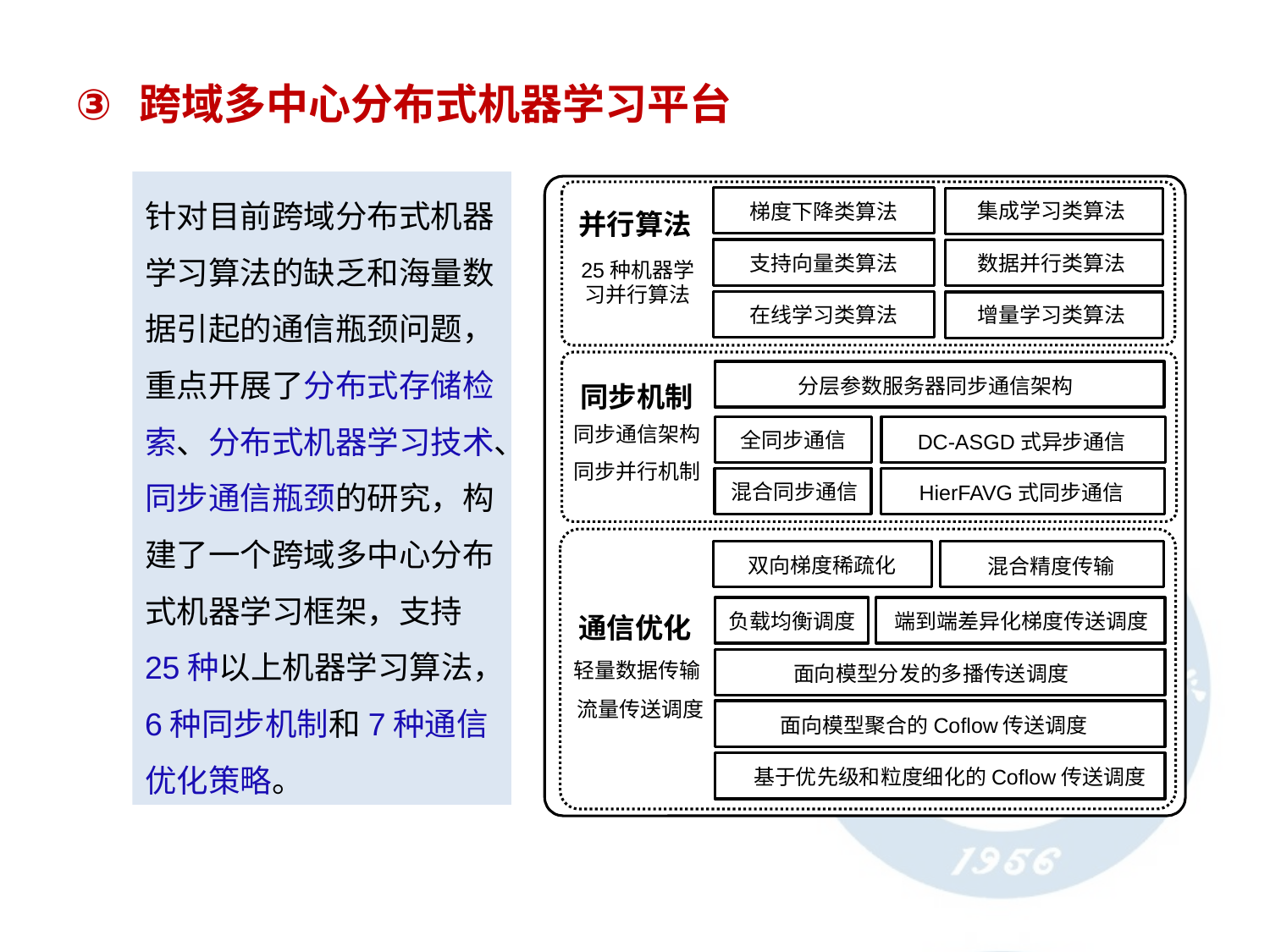

跨域多中心分布式机器学习平台
针对目前跨域分布式机器学习算法的缺乏和海量数据引起的通信瓶颈问题，重点开展了分布式存储检索、分布式机器学习技术、同步通信瓶颈的研究，构建了一个跨域多中心分布式机器学习框架，支持25种以上机器学习算法，6种同步机制和7种通信优化策略。

集成学习类算法
梯度下降类算法
并行算法

数据并行类算法
支持向量类算法
25种机器学习并行算法

增量学习类算法
在线学习类算法

分层参数服务器同步通信架构
同步机制
同步通信架构

全同步通信
DC-ASGD式异步通信
同步并行机制

混合同步通信
HierFAVG式同步通信

双向梯度稀疏化
混合精度传输

负载均衡调度
端到端差异化梯度传送调度
通信优化

轻量数据传输
面向模型分发的多播传送调度
流量传送调度

面向模型聚合的Coflow传送调度

基于优先级和粒度细化的Coflow传送调度